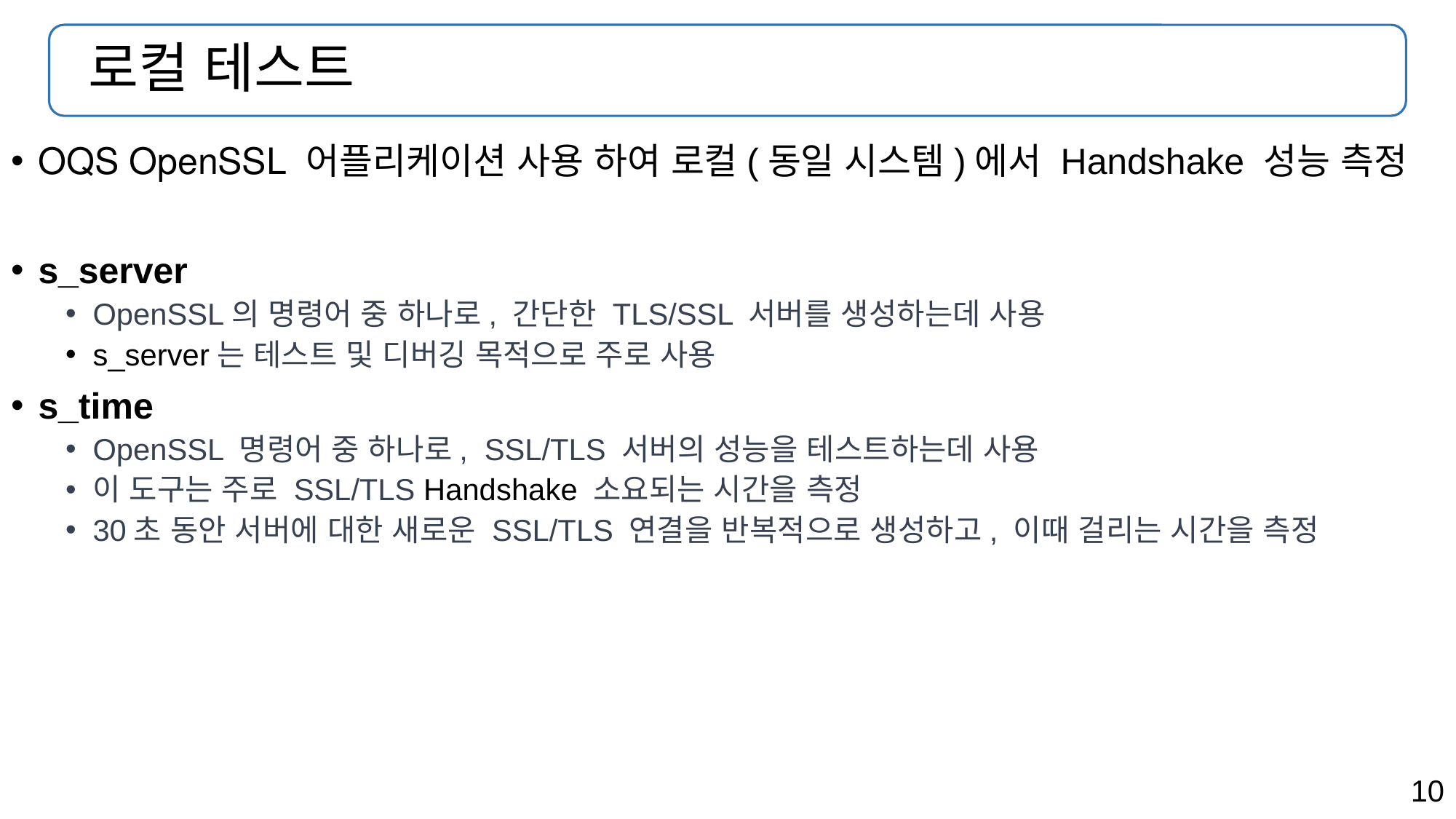

# 로컬 테스트
OQS OpenSSL 어플리케이션 사용 하여 로컬(동일 시스템)에서 Handshake 성능 측정

s_server
OpenSSL의 명령어 중 하나로, 간단한 TLS/SSL 서버를 생성하는데 사용
s_server는 테스트 및 디버깅 목적으로 주로 사용
s_time
OpenSSL 명령어 중 하나로,  SSL/TLS 서버의 성능을 테스트하는데 사용
이 도구는 주로 SSL/TLS Handshake 소요되는 시간을 측정
30초 동안 서버에 대한 새로운 SSL/TLS 연결을 반복적으로 생성하고, 이때 걸리는 시간을 측정